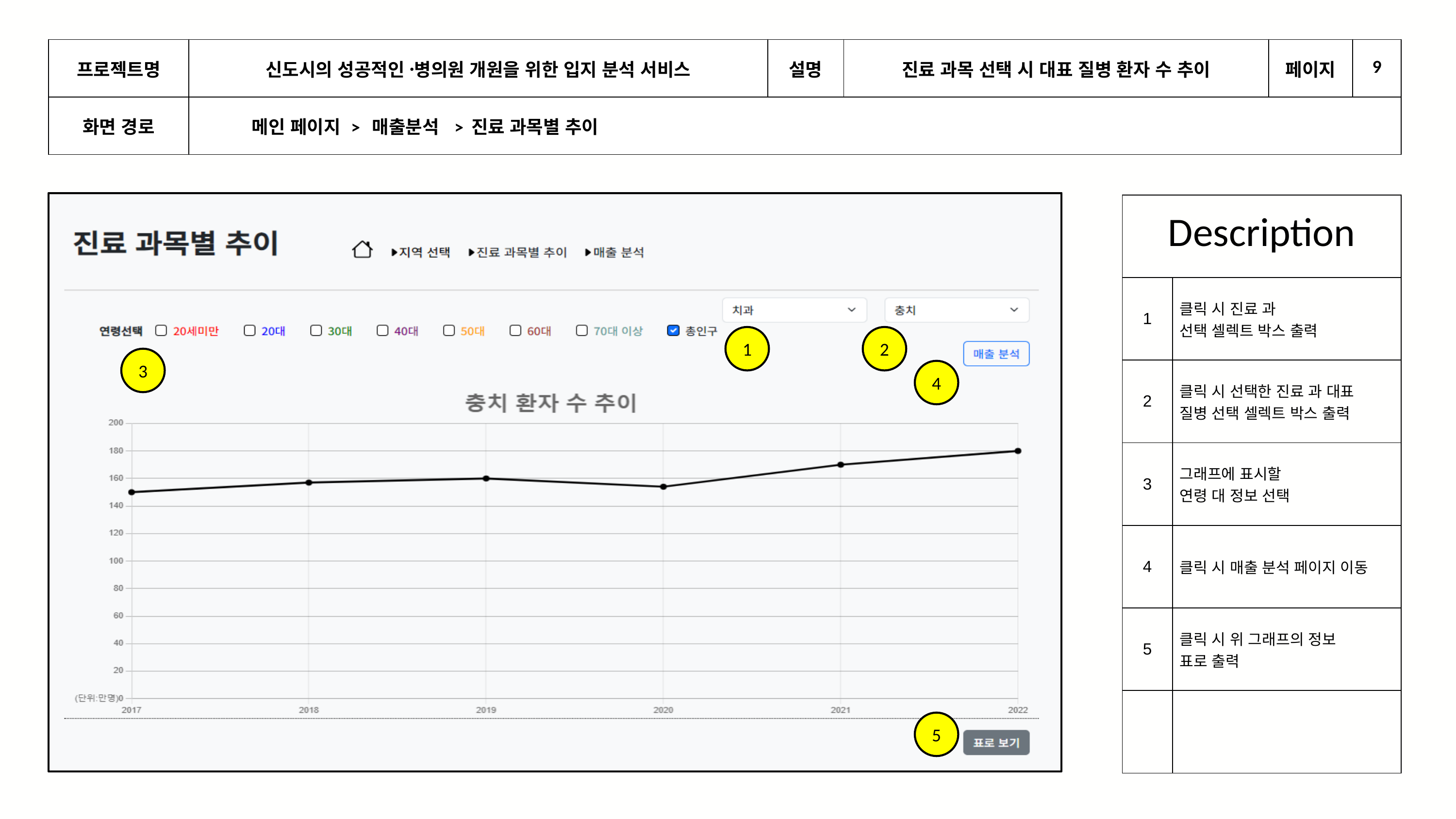

| 프로젝트명 | 신도시의 성공적인 병〮의원 개원을 위한 입지 분석 서비스 | 설명 | 진료 과목 선택 시 대표 질병 환자 수 추이 | 페이지 | 9 |
| --- | --- | --- | --- | --- | --- |
| 화면 경로 | 메인 페이지 > 매출분석 > 진료 과목별 추이 |  |  |  |  |

| Description |  |
| --- | --- |
| 1 | 클릭 시 진료 과 선택 셀렉트 박스 출력 |
| 2 | 클릭 시 선택한 진료 과 대표 질병 선택 셀렉트 박스 출력 |
| 3 | 그래프에 표시할 연령 대 정보 선택 |
| 4 | 클릭 시 매출 분석 페이지 이동 |
| 5 | 클릭 시 위 그래프의 정보 표로 출력 |
|  |  |
1
2
3
4
5